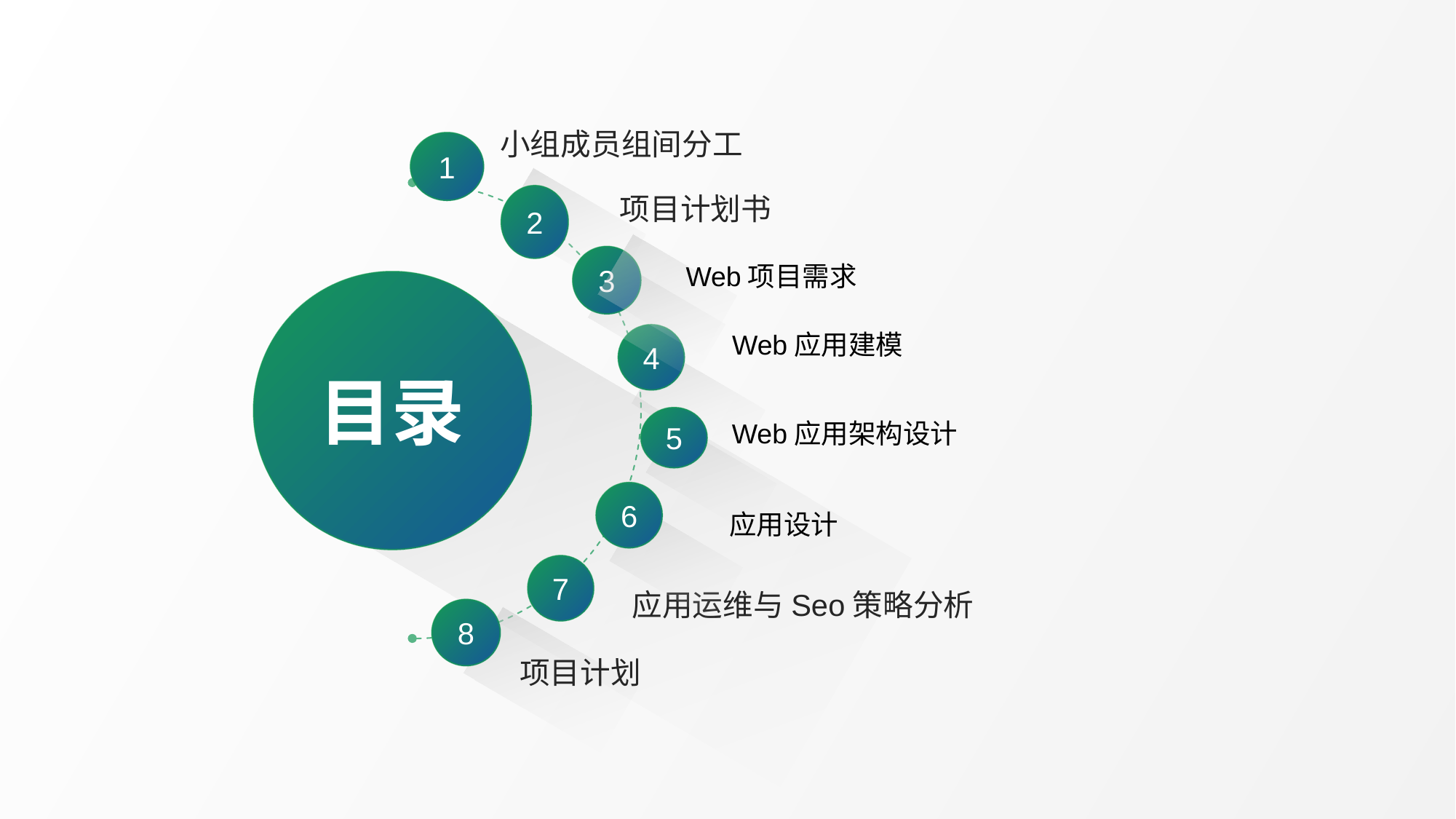

小组成员组间分工
1

项目计划书
2

3

Web项目需求

目录
Web应用建模
4

5

Web应用架构设计
6

应用设计
7
应用运维与Seo策略分析
8

项目计划